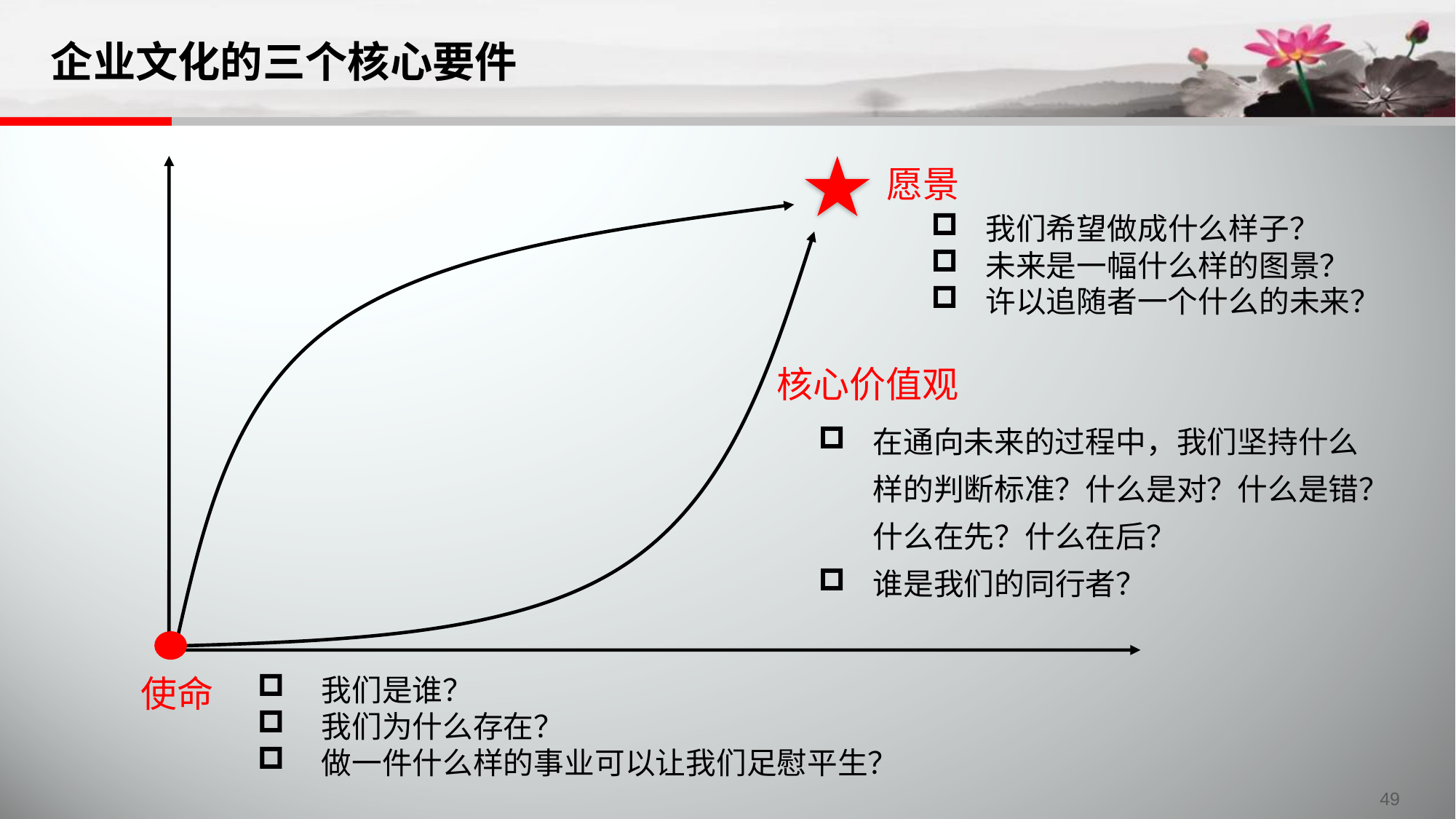

企业文化的三个核心要件

愿景

我们希望做成什么样子？
未来是一幅什么样的图景？
许以追随者一个什么的未来？
核心价值观
在通向未来的过程中，我们坚持什么样的判断标准？什么是对？什么是错？什么在先？什么在后？
谁是我们的同行者？

使命
我们是谁？
我们为什么存在？
做一件什么样的事业可以让我们足慰平生？
49